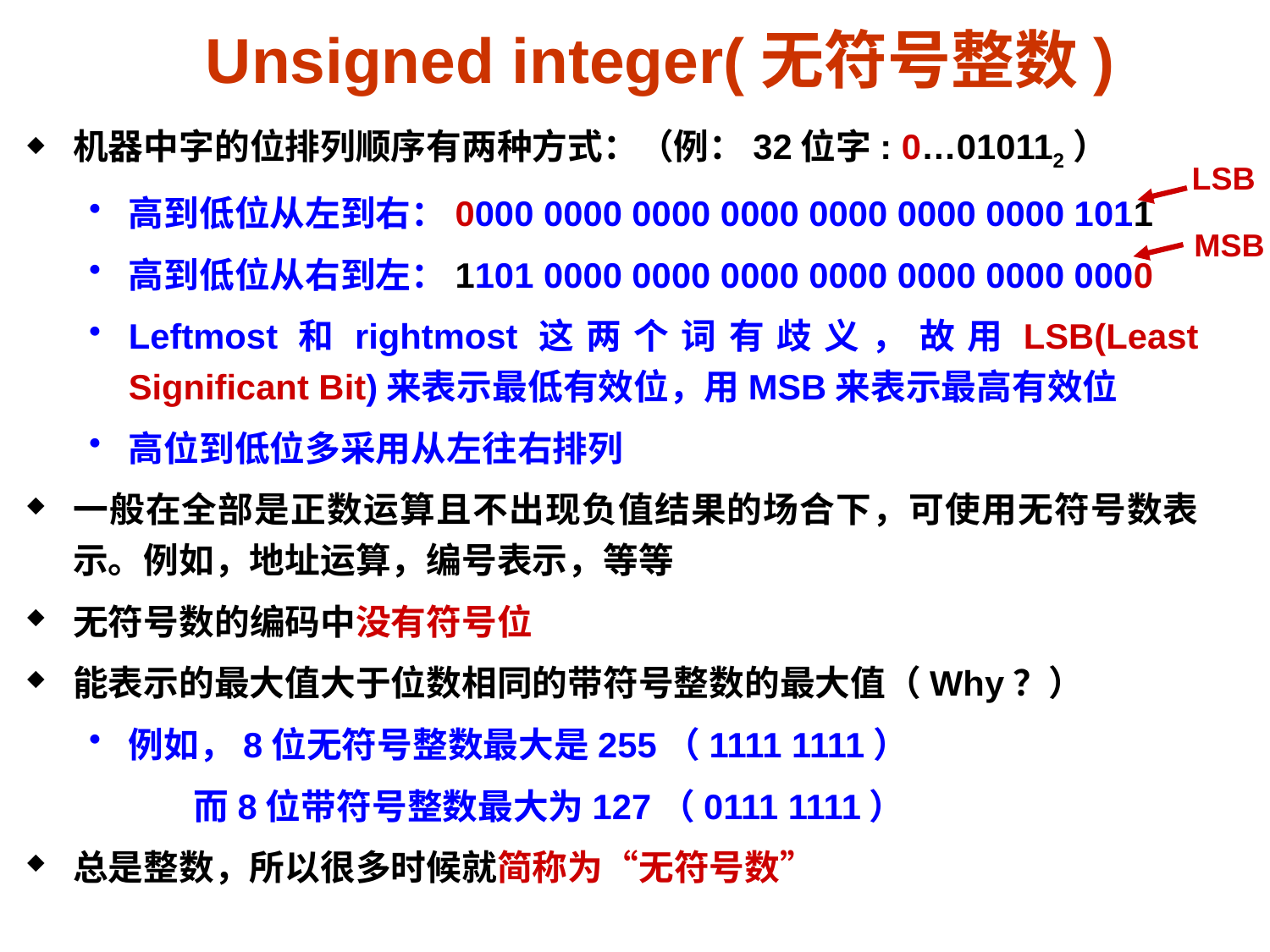

# Unsigned integer(无符号整数)
机器中字的位排列顺序有两种方式：（例：32位字: 0…010112）
高到低位从左到右：0000 0000 0000 0000 0000 0000 0000 1011
高到低位从右到左：1101 0000 0000 0000 0000 0000 0000 0000
Leftmost和rightmost这两个词有歧义，故用LSB(Least Significant Bit)来表示最低有效位，用MSB来表示最高有效位
高位到低位多采用从左往右排列
一般在全部是正数运算且不出现负值结果的场合下，可使用无符号数表示。例如，地址运算，编号表示，等等
无符号数的编码中没有符号位
能表示的最大值大于位数相同的带符号整数的最大值（Why？）
例如，8位无符号整数最大是255（1111 1111）
            而8位带符号整数最大为127（0111 1111）
总是整数，所以很多时候就简称为“无符号数”
   LSB

MSB